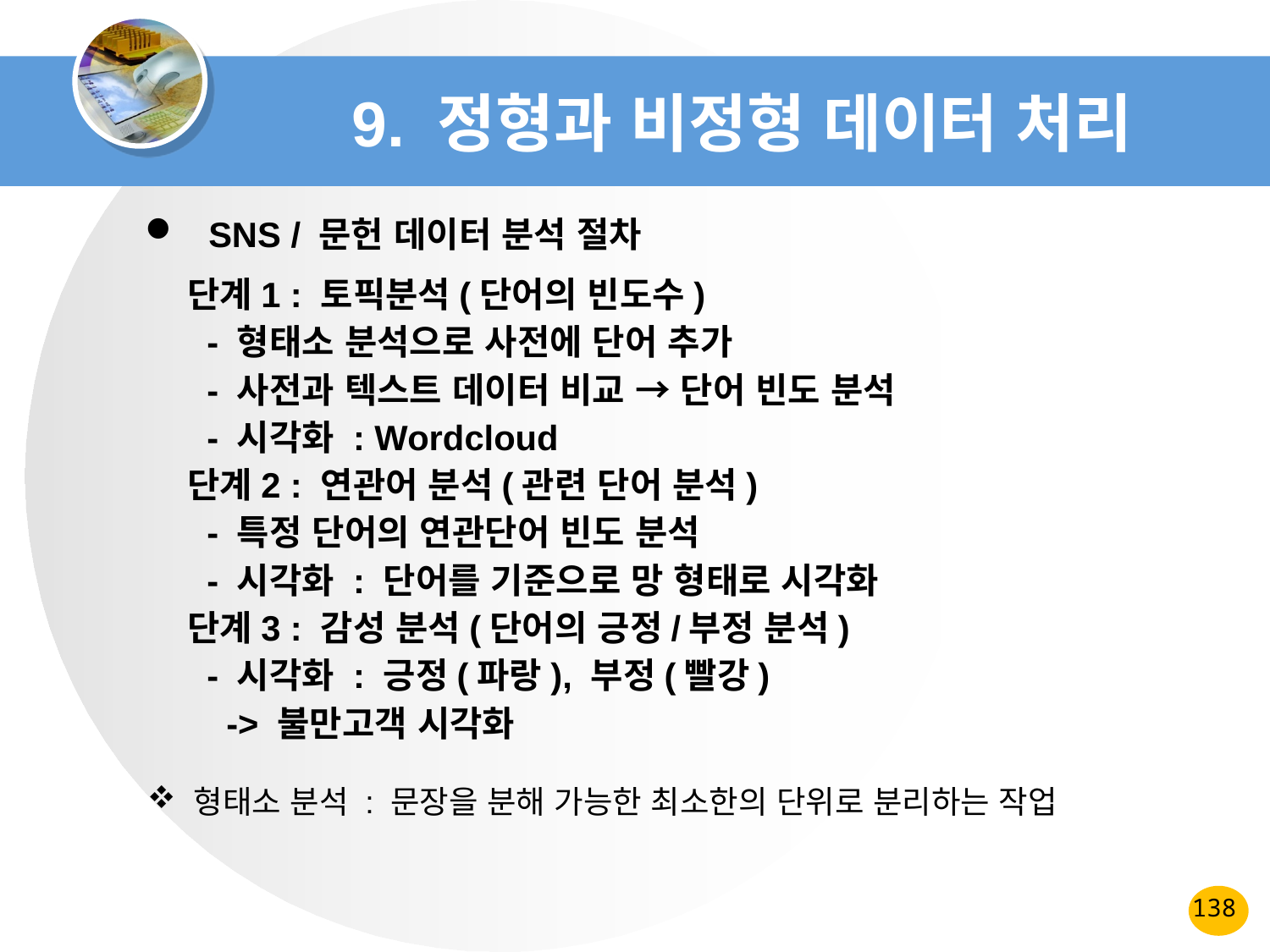

# 9. 정형과 비정형 데이터 처리
SNS / 문헌 데이터 분석 절차
단계1 : 토픽분석(단어의 빈도수)
  - 형태소 분석으로 사전에 단어 추가
  - 사전과 텍스트 데이터 비교 → 단어 빈도 분석
  - 시각화 : Wordcloud
단계2 : 연관어 분석(관련 단어 분석)
  - 특정 단어의 연관단어 빈도 분석
  - 시각화 : 단어를 기준으로 망 형태로 시각화
단계3 : 감성 분석(단어의 긍정/부정 분석)
  - 시각화 : 긍정(파랑), 부정(빨강)
    -> 불만고객 시각화
 형태소 분석 : 문장을 분해 가능한 최소한의 단위로 분리하는 작업
138